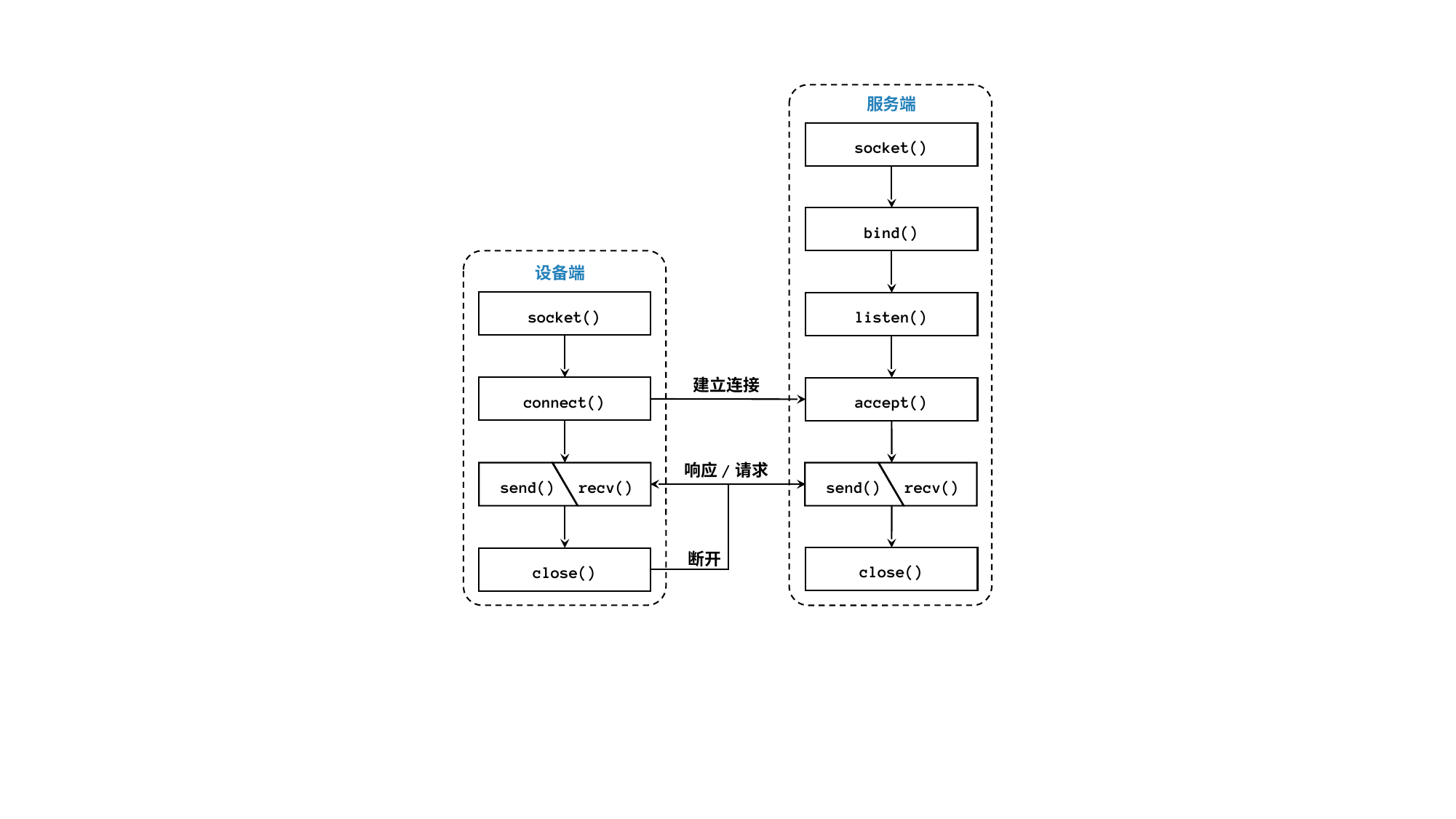

服务端
socket()
bind()

设备端
socket()
listen()
建立连接
connect()
accept()
响应/请求
send()
 recv()
send()
 recv()
断开
close()
close()